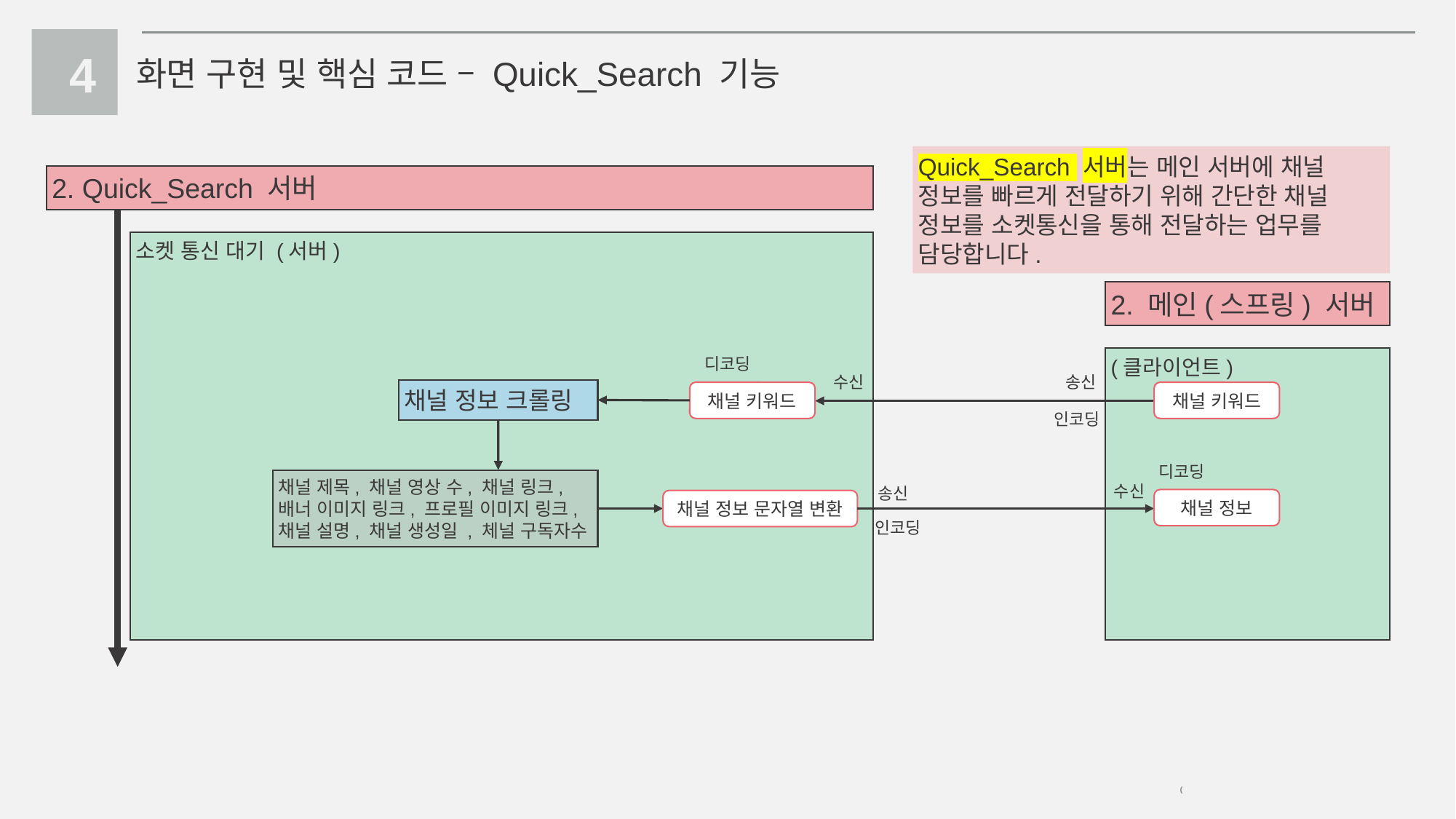

4
화면 구현 및 핵심 코드 – Quick_Search 기능
Quick_Search 서버는 메인 서버에 채널 정보를 빠르게 전달하기 위해 간단한 채널 정보를 소켓통신을 통해 전달하는 업무를 담당합니다.
2. Quick_Search 서버
소켓 통신 대기 (서버)

2. 메인(스프링) 서버
디코딩
(클라이언트)

수신
송신
채널 정보 크롤링
채널 키워드
채널 키워드
인코딩
디코딩
채널 제목, 채널 영상 수, 채널 링크, 배너 이미지 링크, 프로필 이미지 링크, 채널 설명, 채널 생성일 , 체널 구독자수
수신
송신
채널 정보
채널 정보 문자열 변환
인코딩